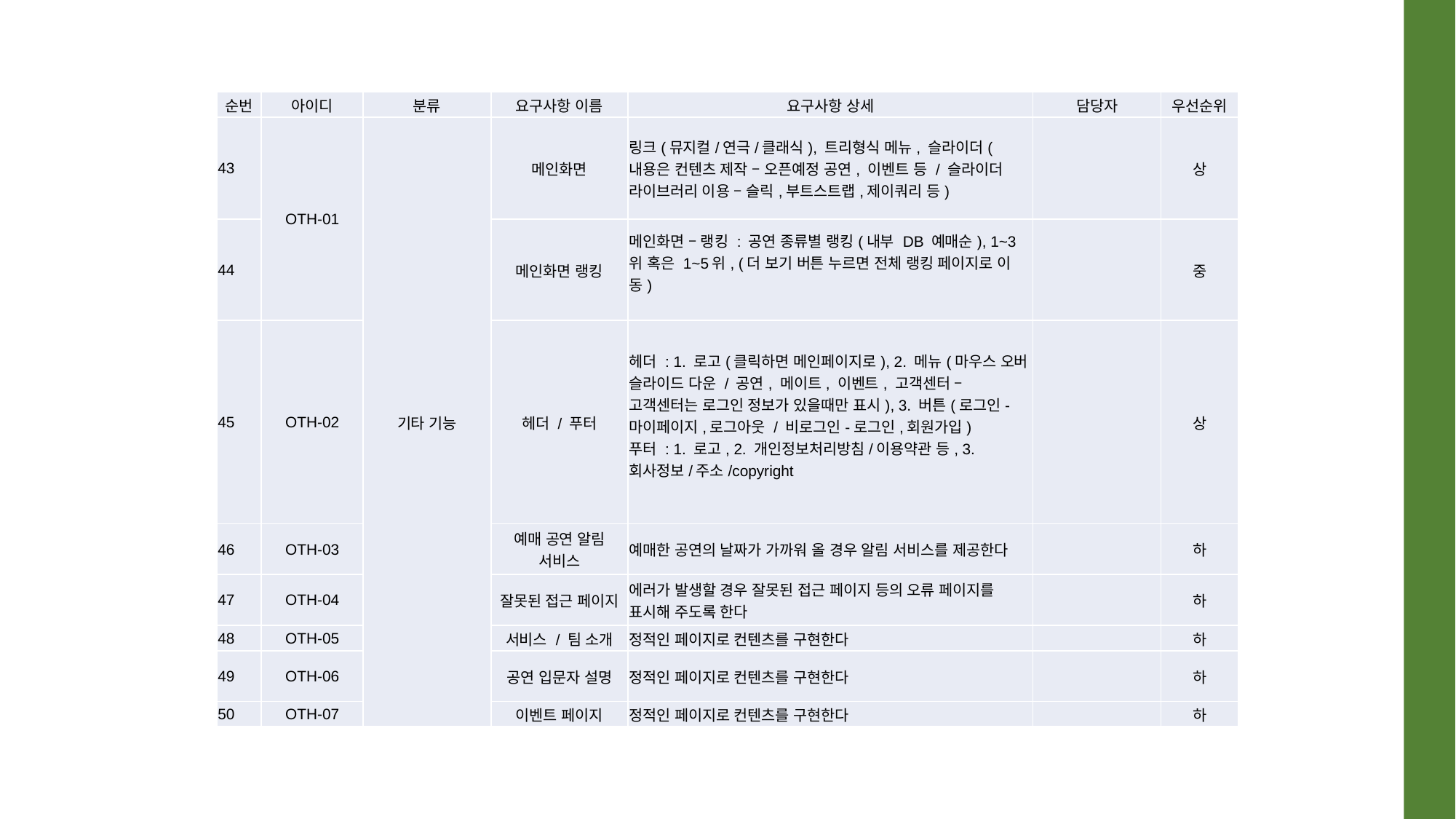

| 순번 | 아이디 | 분류 | 요구사항 이름 | 요구사항 상세 | 담당자 | 우선순위 |
| --- | --- | --- | --- | --- | --- | --- |
| 43 | OTH-01 | 기타 기능 | 메인화면 | 링크(뮤지컬/연극/클래식), 트리형식 메뉴, 슬라이더(내용은 컨텐츠 제작 – 오픈예정 공연, 이벤트 등 / 슬라이더 라이브러리 이용 – 슬릭,부트스트랩,제이쿼리 등) |  | 상 |
| 44 |  |  | 메인화면 랭킹 | 메인화면 – 랭킹 : 공연 종류별 랭킹(내부 DB 예매순), 1~3위 혹은 1~5위, (더 보기 버튼 누르면 전체 랭킹 페이지로 이동) |  | 중 |
| 45 | OTH-02 |  | 헤더 / 푸터 | 헤더 : 1. 로고(클릭하면 메인페이지로), 2. 메뉴(마우스 오버 슬라이드 다운 / 공연, 메이트, 이벤트, 고객센터 – 고객센터는 로그인 정보가 있을때만 표시), 3. 버튼(로그인-마이페이지,로그아웃 / 비로그인-로그인,회원가입) 푸터 : 1. 로고, 2. 개인정보처리방침/이용약관 등, 3. 회사정보/주소/copyright |  | 상 |
| 46 | OTH-03 |  | 예매 공연 알림 서비스 | 예매한 공연의 날짜가 가까워 올 경우 알림 서비스를 제공한다 |  | 하 |
| 47 | OTH-04 |  | 잘못된 접근 페이지 | 에러가 발생할 경우 잘못된 접근 페이지 등의 오류 페이지를 표시해 주도록 한다 |  | 하 |
| 48 | OTH-05 |  | 서비스 / 팀 소개 | 정적인 페이지로 컨텐츠를 구현한다 |  | 하 |
| 49 | OTH-06 |  | 공연 입문자 설명 | 정적인 페이지로 컨텐츠를 구현한다 |  | 하 |
| 50 | OTH-07 |  | 이벤트 페이지 | 정적인 페이지로 컨텐츠를 구현한다 |  | 하 |